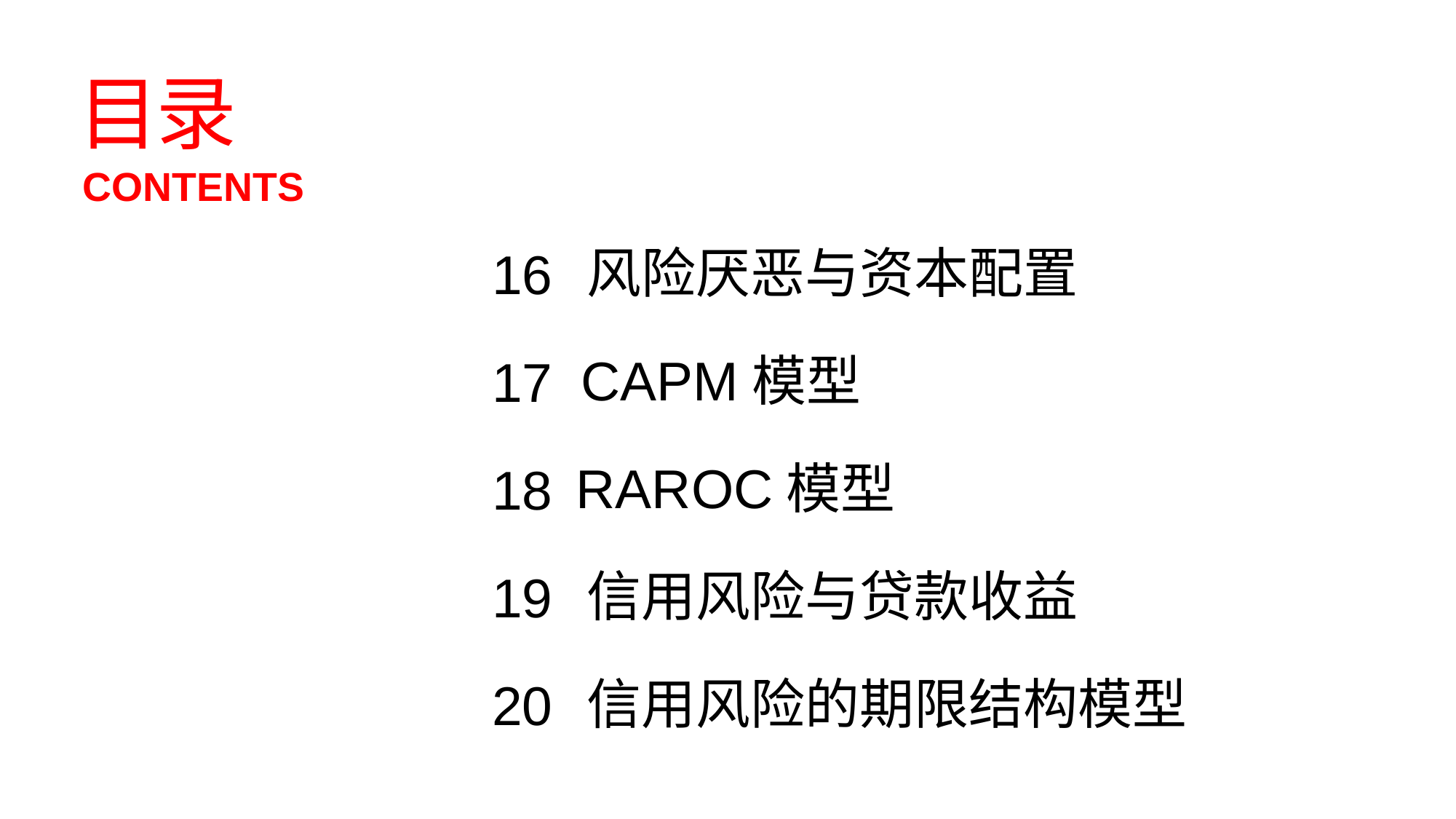

目录
CONTENTS
风险厌恶与资本配置
16
CAPM模型
17
RAROC模型
18
信用风险与贷款收益
19
信用风险的期限结构模型
20